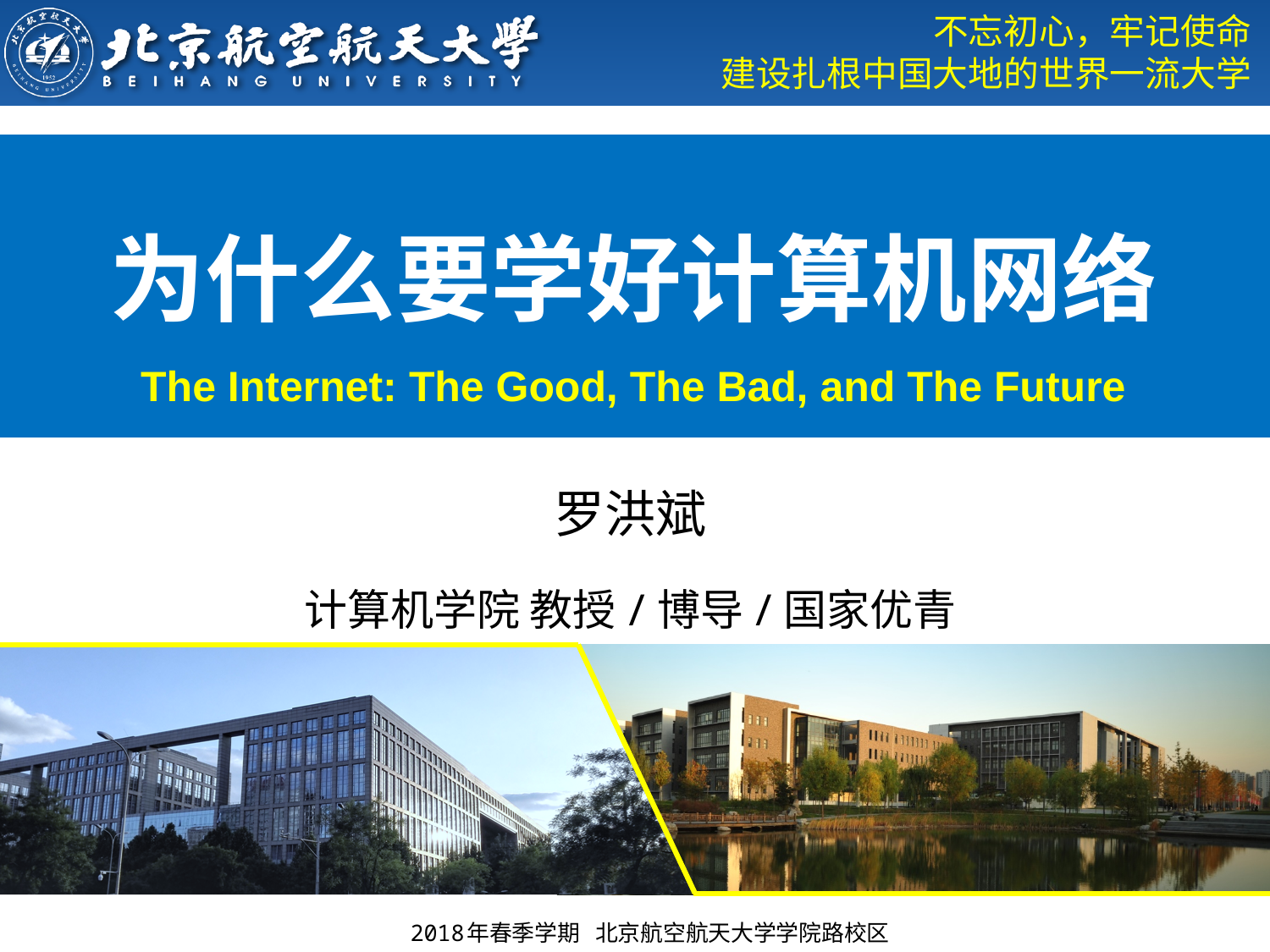

为什么要学好计算机网络
The Internet: The Good, The Bad, and The Future
罗洪斌
计算机学院 教授/博导/国家优青
2018年春季学期   北京航空航天大学学院路校区